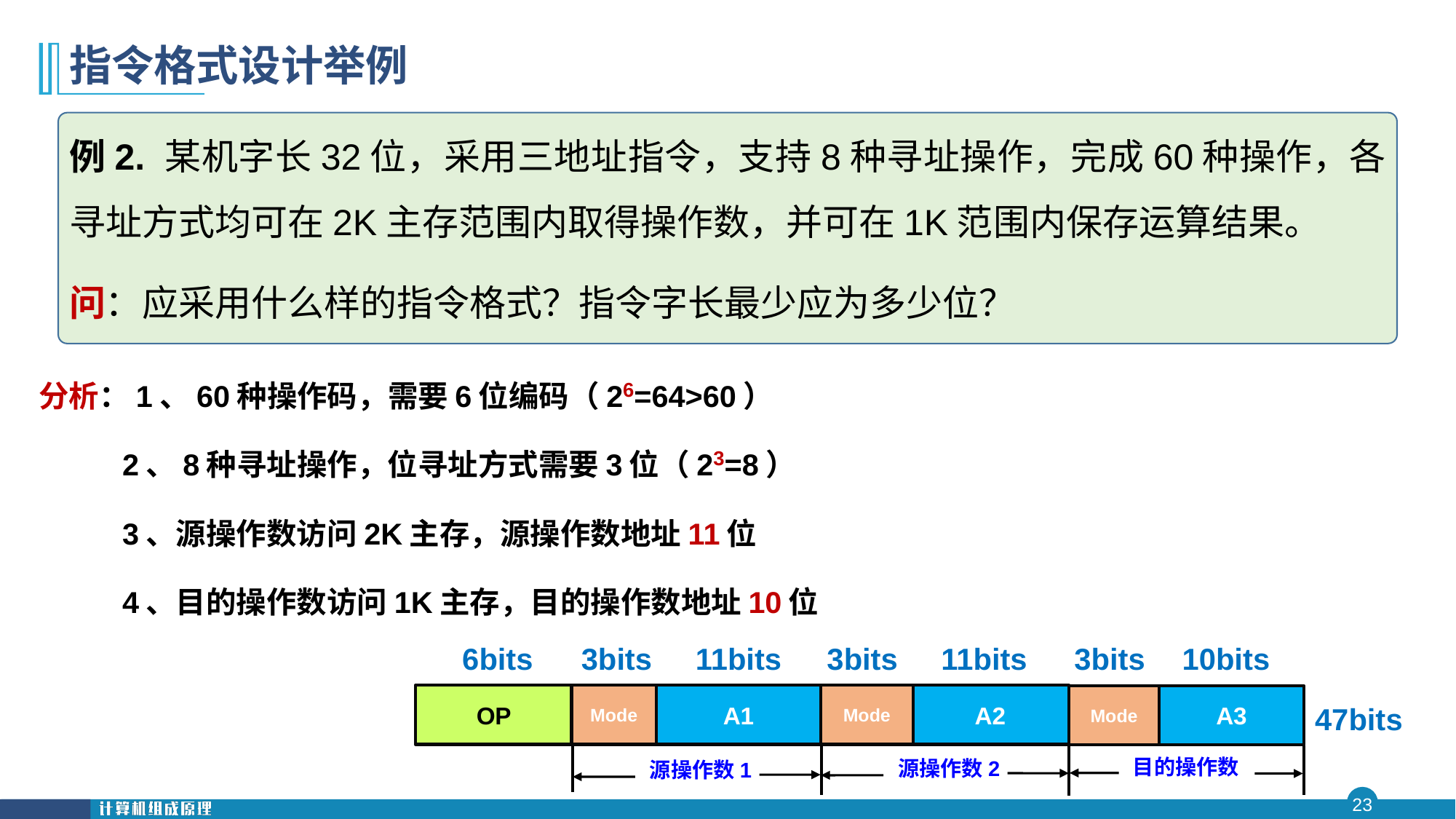

# 指令格式设计举例
例2. 某机字长32位，采用三地址指令，支持8种寻址操作，完成60种操作，各寻址方式均可在2K主存范围内取得操作数，并可在1K范围内保存运算结果。
问：应采用什么样的指令格式？指令字长最少应为多少位？

分析：1、60种操作码，需要6位编码（26=64>60）
          2、8种寻址操作，位寻址方式需要3位（23=8）
          3、源操作数访问2K主存，源操作数地址11位
          4、目的操作数访问1K主存，目的操作数地址10位

6bits
3bits
11bits
3bits
11bits
3bits
10bits
Mode
A1
Mode
A2
Mode
A3
OP
47bits
目的操作数

源操作数2

源操作数1